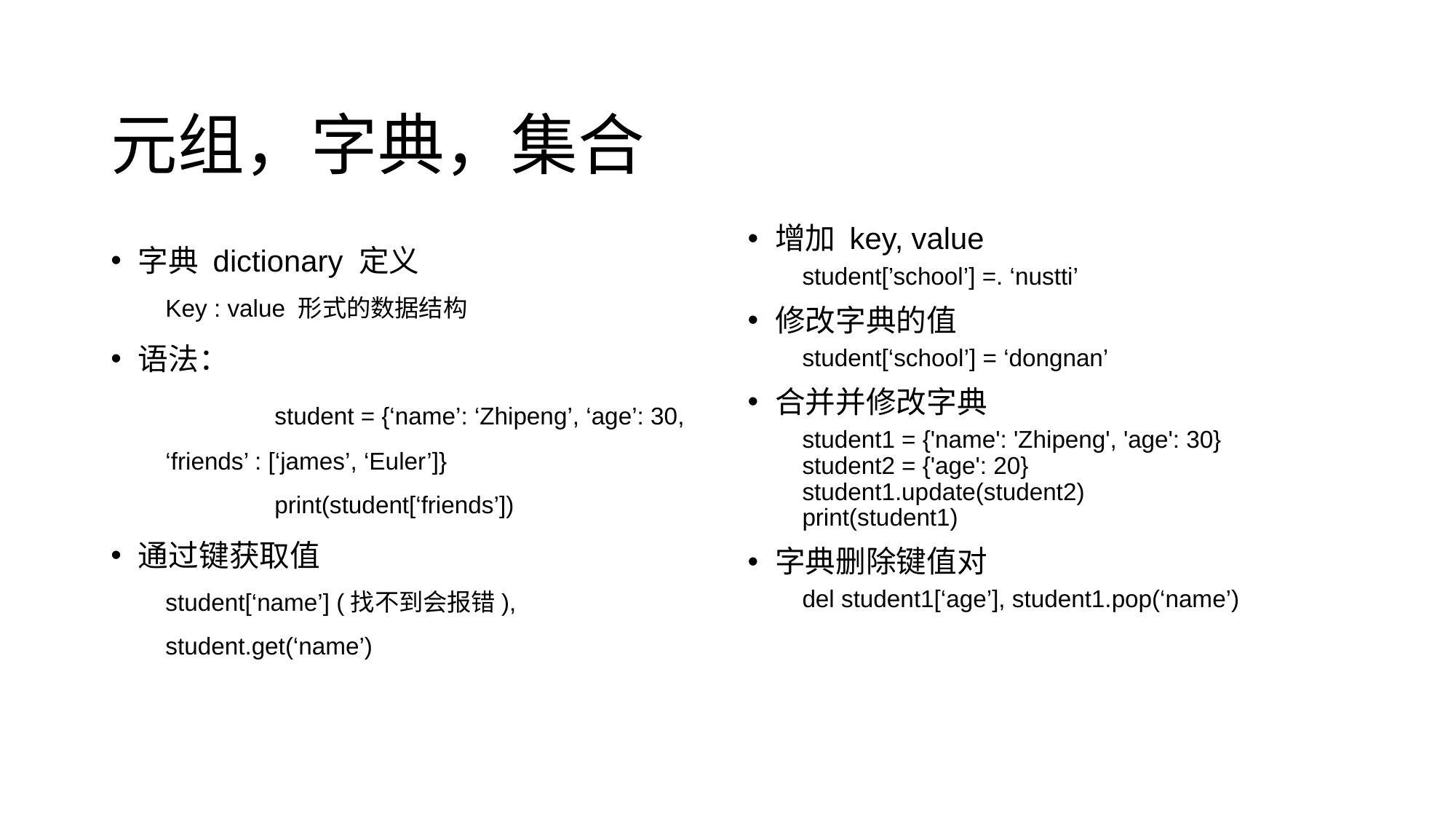

# 元组，字典，集合
字典 dictionary 定义
Key : value 形式的数据结构
语法：
	student = {‘name’: ‘Zhipeng’, ‘age’: 30, ‘friends’ : [‘james’, ‘Euler’]}
	print(student[‘friends’])
通过键获取值
student[‘name’] (找不到会报错), student.get(‘name’)

增加 key, value
student[’school’] =. ‘nustti’
修改字典的值
student[‘school’] = ‘dongnan’
合并并修改字典
student1 = {'name': 'Zhipeng', 'age': 30}
student2 = {'age': 20}
student1.update(student2)
print(student1)
字典删除键值对
del student1[‘age’], student1.pop(‘name’)